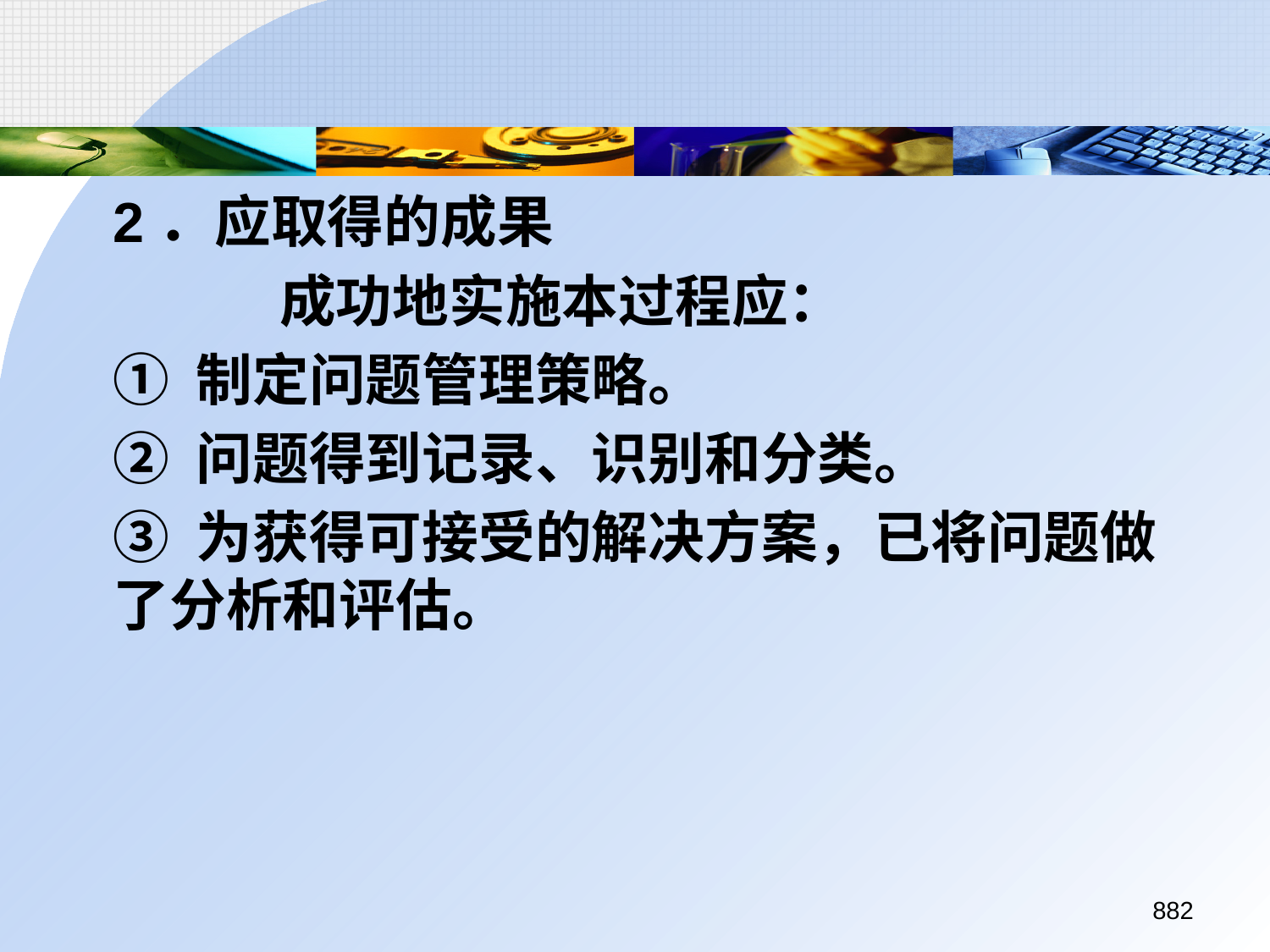

2．应取得的成果
		  成功地实施本过程应：
	① 制定问题管理策略。
	② 问题得到记录、识别和分类。
	③ 为获得可接受的解决方案，已将问题做了分析和评估。
882